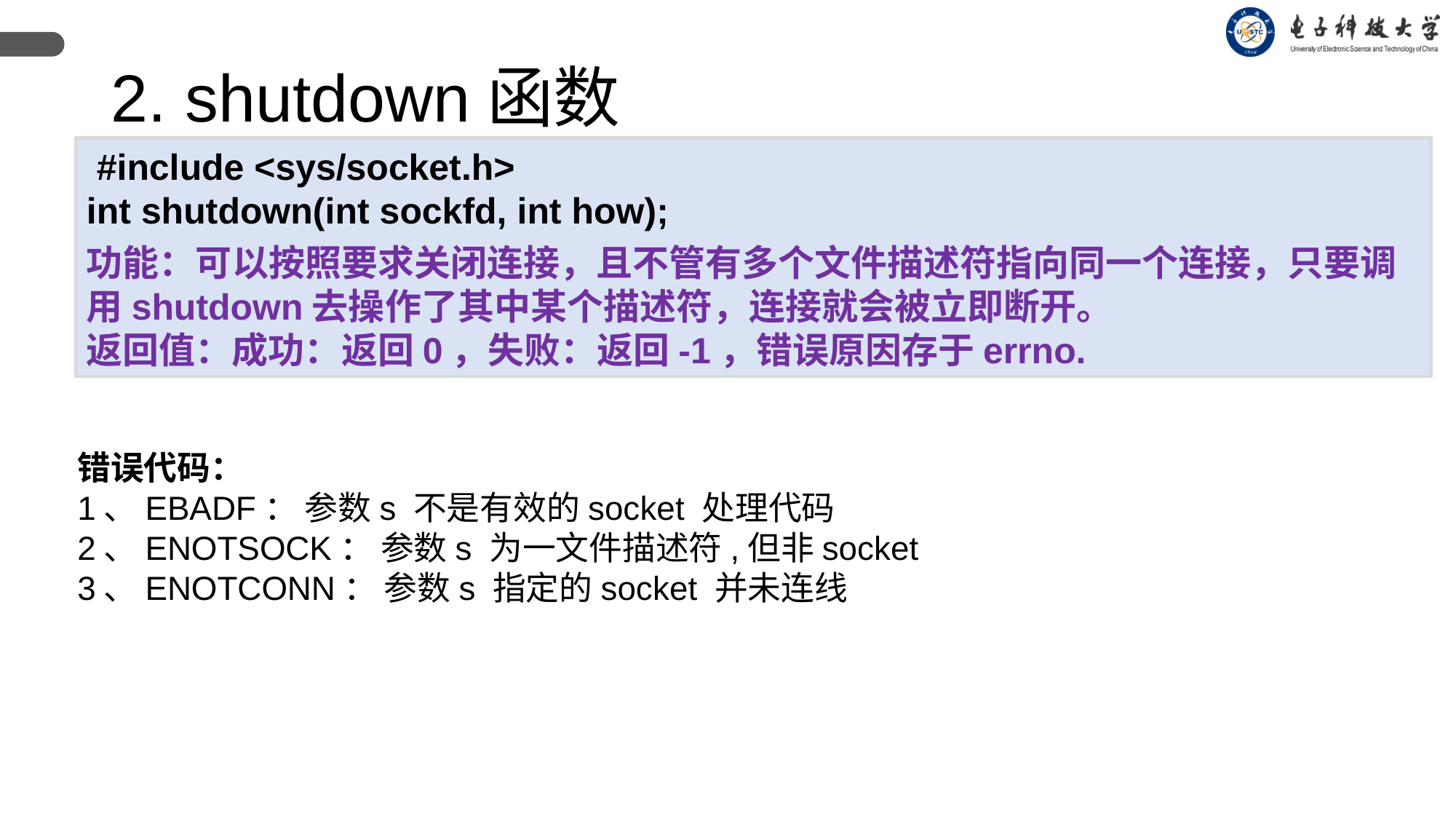

2. shutdown函数
 ​​#include <sys/socket.h>​​
​​int shutdown(int sockfd, int how);​​
功能：可以按照要求关闭连接，且不管有多个文件描述符指向同一个连接，只要调用shutdown去操作了其中某个描述符，连接就会被立即断开。
返回值：成功：返回0，失败：返回-1，错误原因存于errno.
错误代码：
1、EBADF： 参数s 不是有效的socket 处理代码
2、ENOTSOCK： 参数s 为一文件描述符,但非socket
3、ENOTCONN： 参数s 指定的socket 并未连线